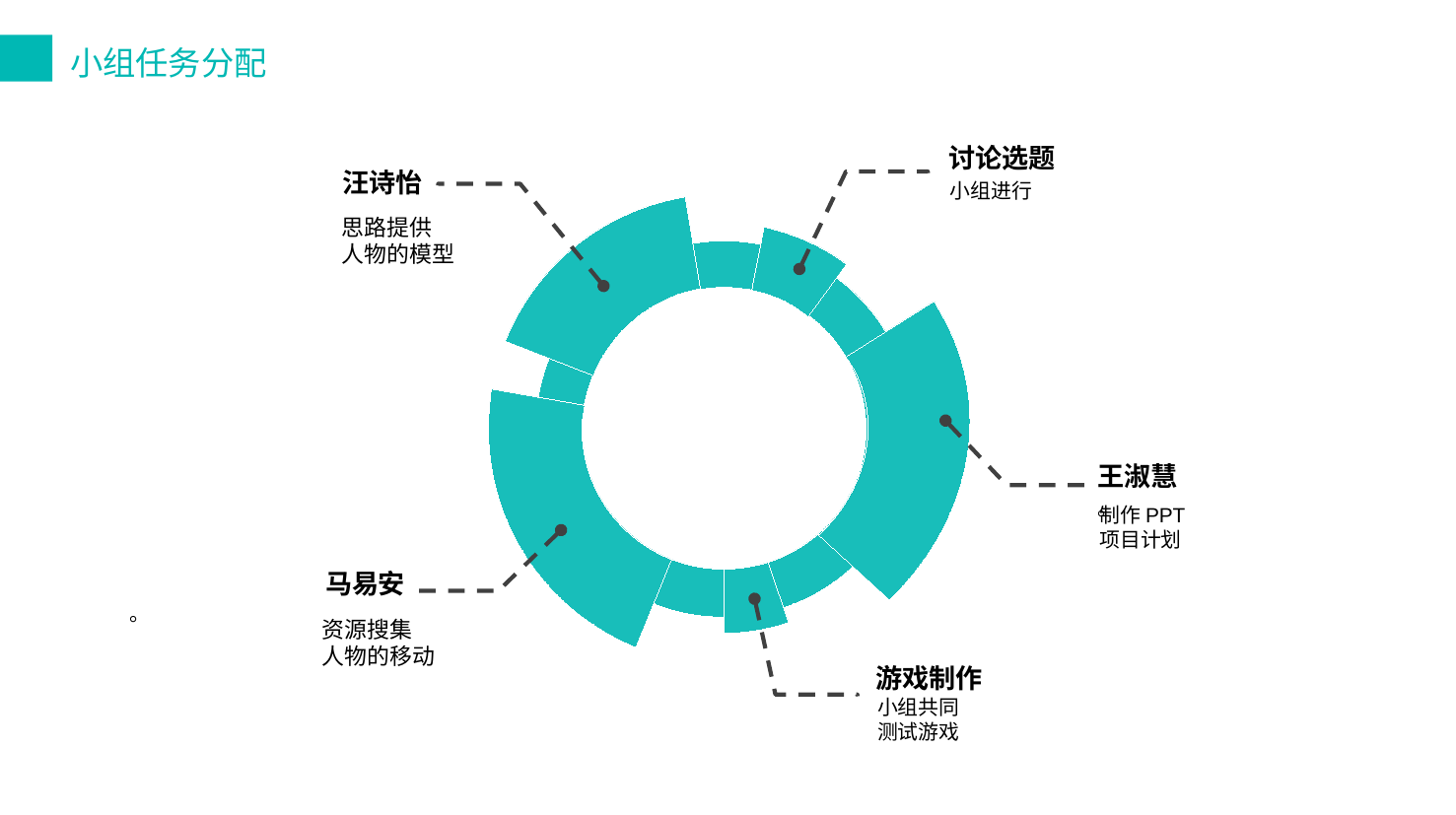

小组任务分配
讨论选题
小组进行

汪诗怡
制作PPT
项目计划

思路提供
人物的模型

王淑慧
。

马易安
。

游戏制作
小组共同
测试游戏
资源搜集
人物的移动